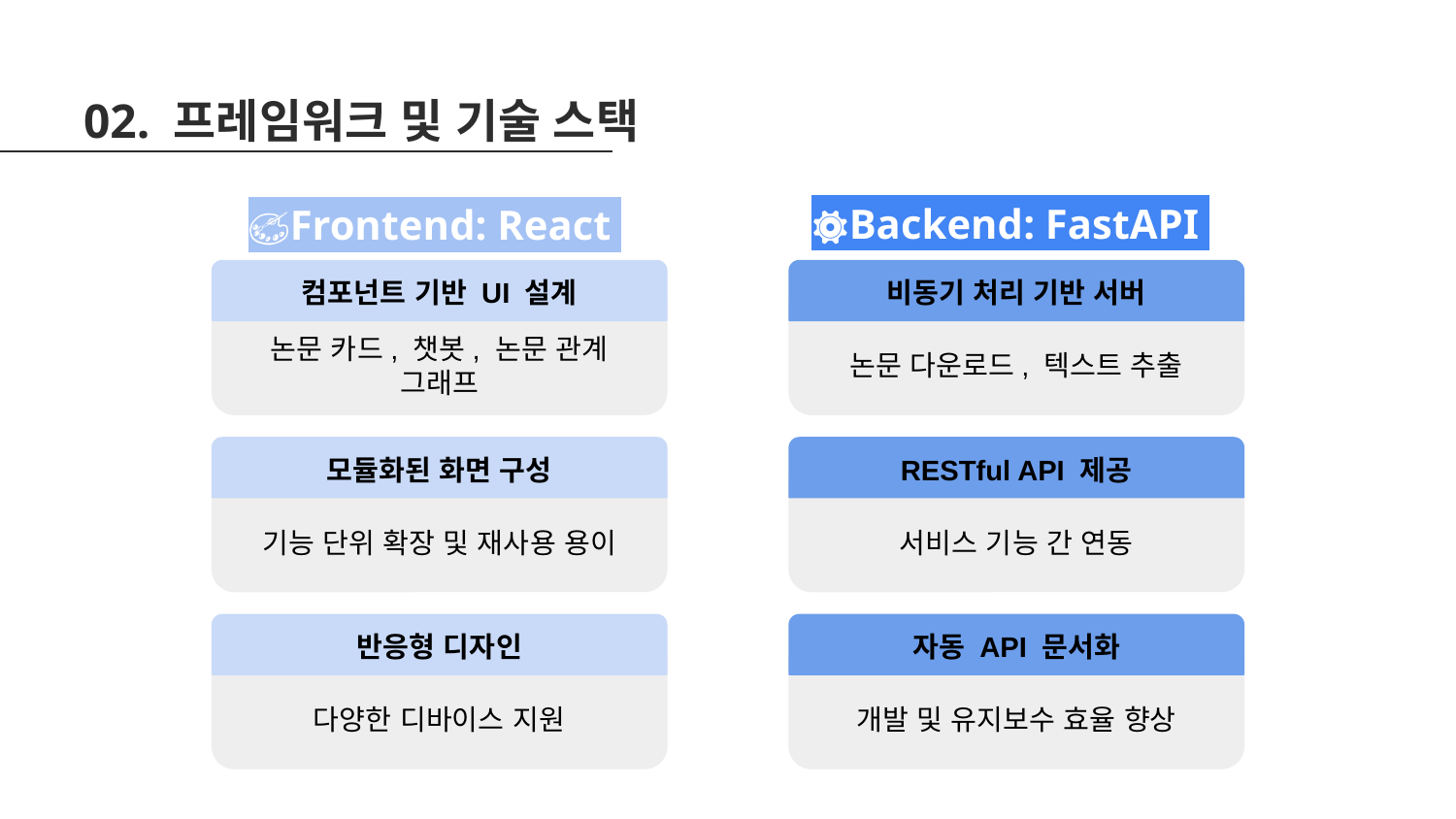

02. 프레임워크 및 기술 스택
⚙️Backend: FastAPI
🎨Frontend: React
컴포넌트 기반 UI 설계
비동기 처리 기반 서버

논문 카드, 챗봇, 논문 관계 그래프

논문 다운로드, 텍스트 추출
모듈화된 화면 구성
RESTful API 제공

기능 단위 확장 및 재사용 용이

서비스 기능 간 연동
반응형 디자인
자동 API 문서화

다양한 디바이스 지원

개발 및 유지보수 효율 향상